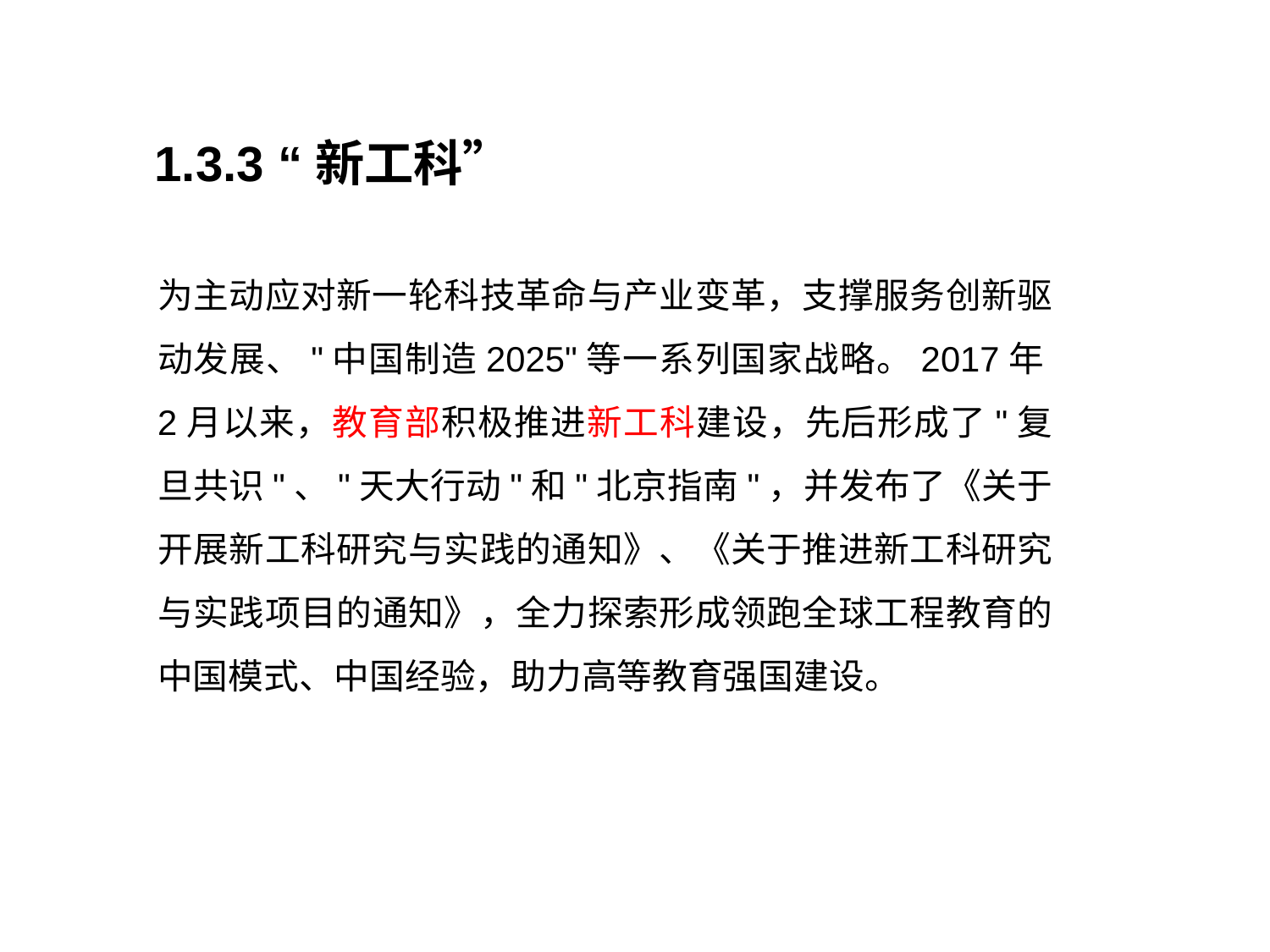

1.3.3 “新工科”
为主动应对新一轮科技革命与产业变革，支撑服务创新驱动发展、"中国制造2025"等一系列国家战略。2017年2月以来，教育部积极推进新工科建设，先后形成了"复旦共识"、"天大行动"和"北京指南"，并发布了《关于开展新工科研究与实践的通知》、《关于推进新工科研究与实践项目的通知》，全力探索形成领跑全球工程教育的中国模式、中国经验，助力高等教育强国建设。